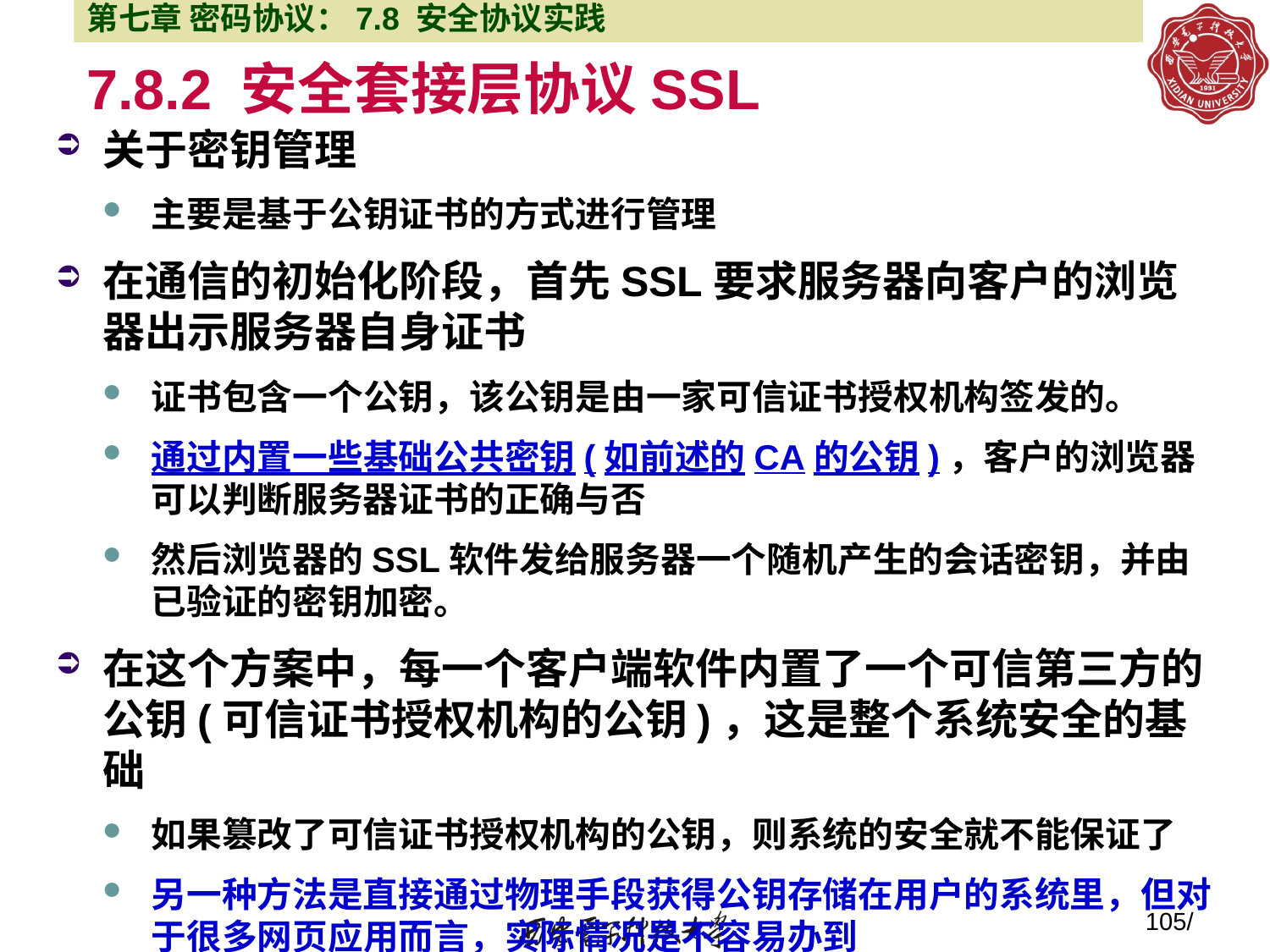

第七章 密码协议：7.8 安全协议实践
7.8.2 安全套接层协议SSL
关于密钥管理
主要是基于公钥证书的方式进行管理
在通信的初始化阶段，首先SSL要求服务器向客户的浏览器出示服务器自身证书
证书包含一个公钥，该公钥是由一家可信证书授权机构签发的。
通过内置一些基础公共密钥(如前述的CA的公钥)，客户的浏览器可以判断服务器证书的正确与否
然后浏览器的SSL软件发给服务器一个随机产生的会话密钥，并由已验证的密钥加密。
在这个方案中，每一个客户端软件内置了一个可信第三方的公钥(可信证书授权机构的公钥)，这是整个系统安全的基础
如果篡改了可信证书授权机构的公钥，则系统的安全就不能保证了
另一种方法是直接通过物理手段获得公钥存储在用户的系统里，但对于很多网页应用而言，实际情况是不容易办到
105/